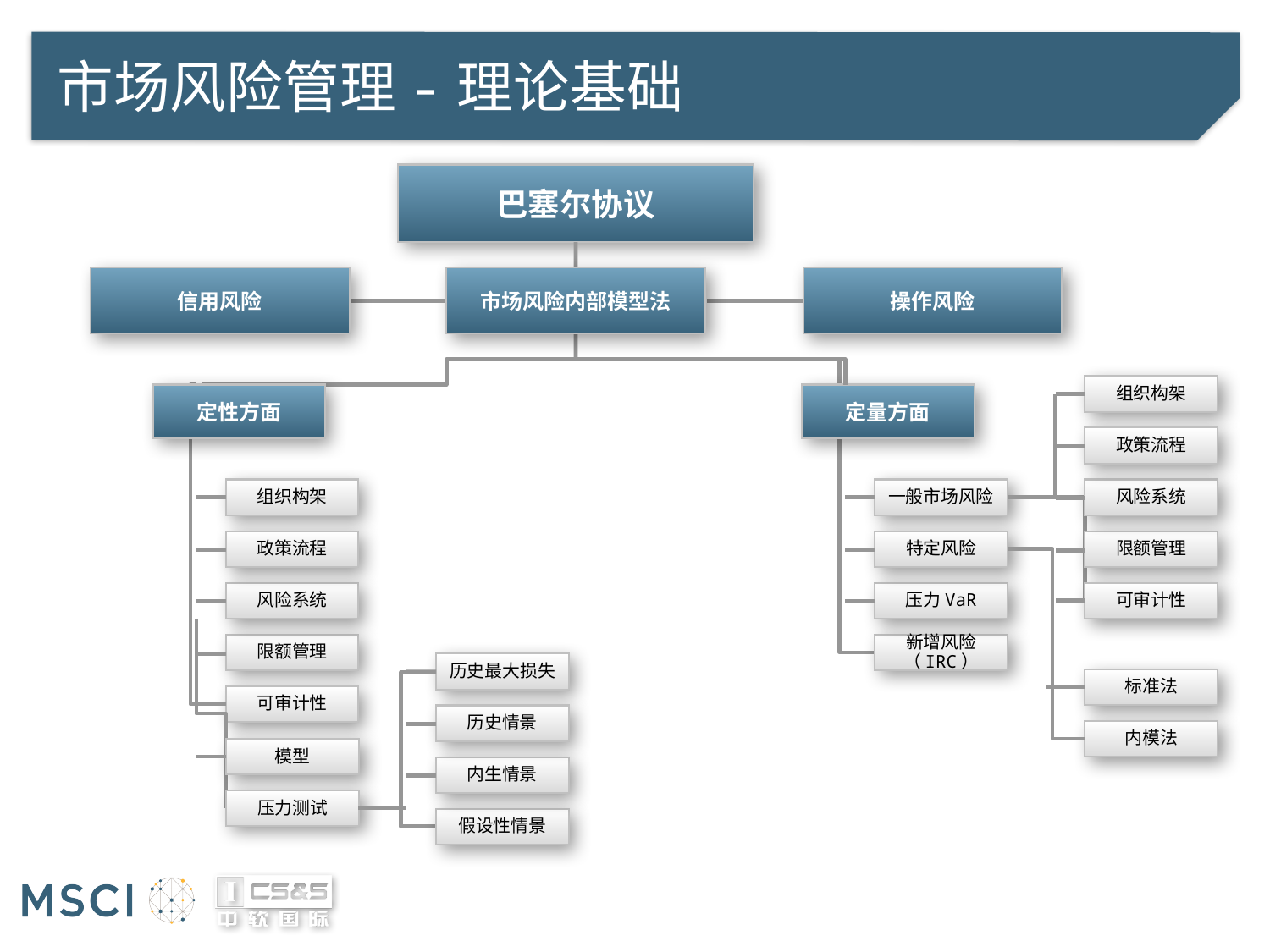

# 市场风险管理-理论基础
巴塞尔协议
市场风险内部模型法
操作风险
信用风险
定量方面
一般市场风险
特定风险
压力VaR
新增风险（IRC）
组织构架
政策流程
风险系统
限额管理
可审计性
定性方面
组织构架
政策流程
风险系统
限额管理
可审计性
标准法
内模法
历史最大损失
历史情景
模型
内生情景
压力测试
假设性情景